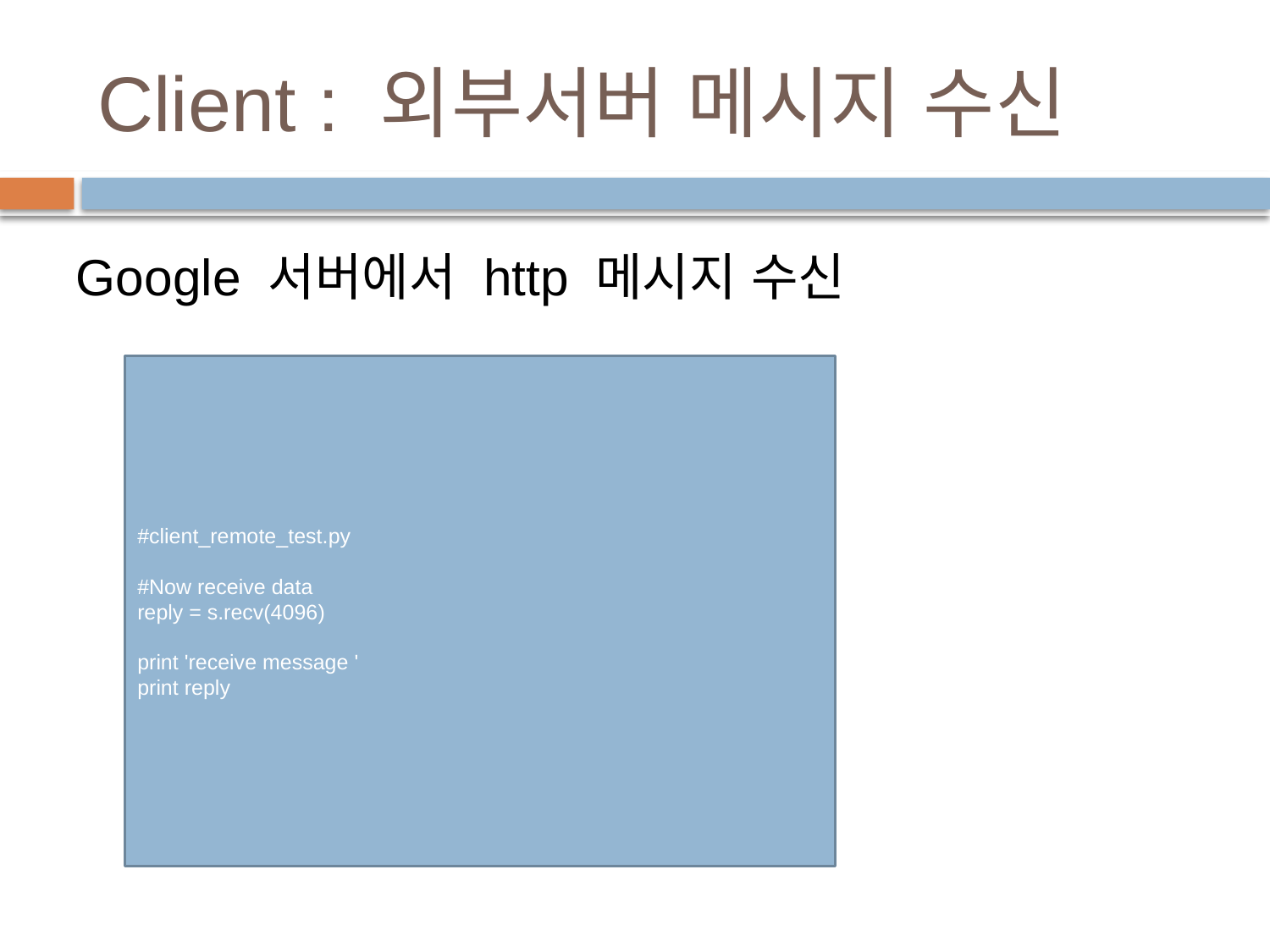

# Client : 외부서버 메시지 수신
Google 서버에서 http 메시지 수신
#client_remote_test.py

#Now receive data
reply = s.recv(4096)

print 'receive message '
print reply